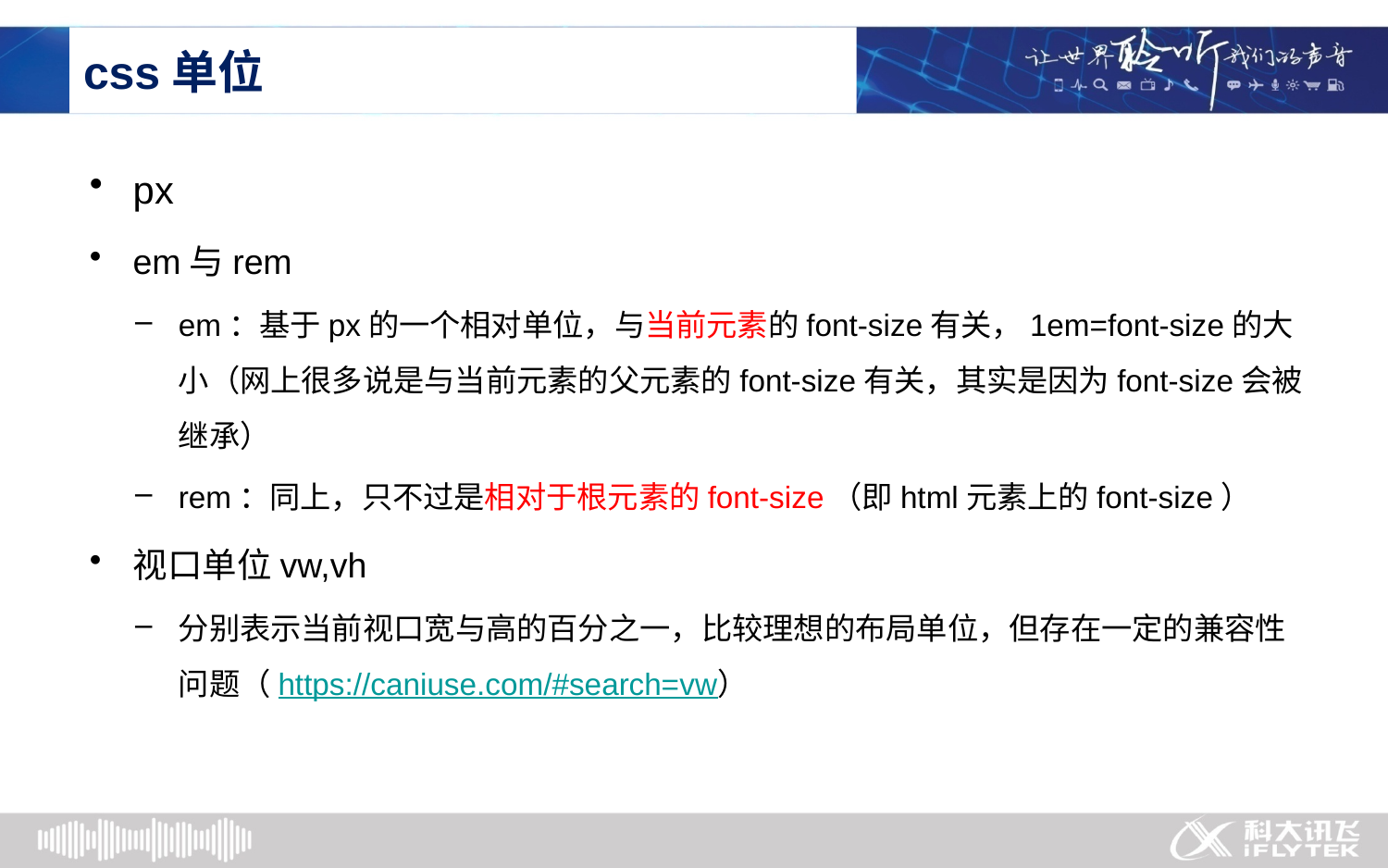

# css单位
px
em与rem
em：基于px的一个相对单位，与当前元素的font-size有关，1em=font-size的大小（网上很多说是与当前元素的父元素的font-size有关，其实是因为font-size会被继承）
rem：同上，只不过是相对于根元素的font-size（即html元素上的font-size）
视口单位vw,vh
分别表示当前视口宽与高的百分之一，比较理想的布局单位，但存在一定的兼容性问题（https://caniuse.com/#search=vw）